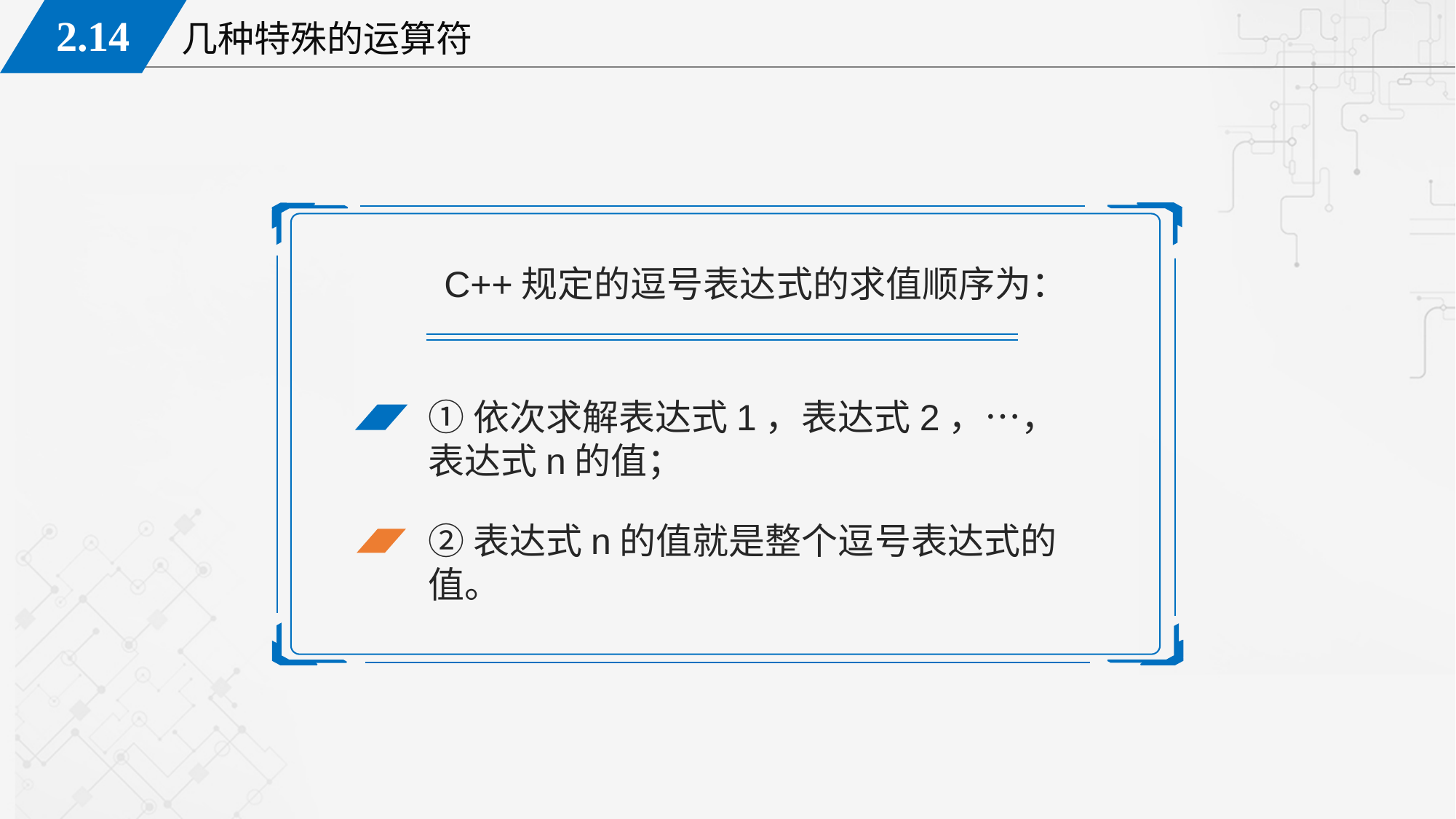

C++规定的逗号表达式的求值顺序为：
①依次求解表达式1，表达式2，…，表达式n的值；

②表达式n的值就是整个逗号表达式的值。